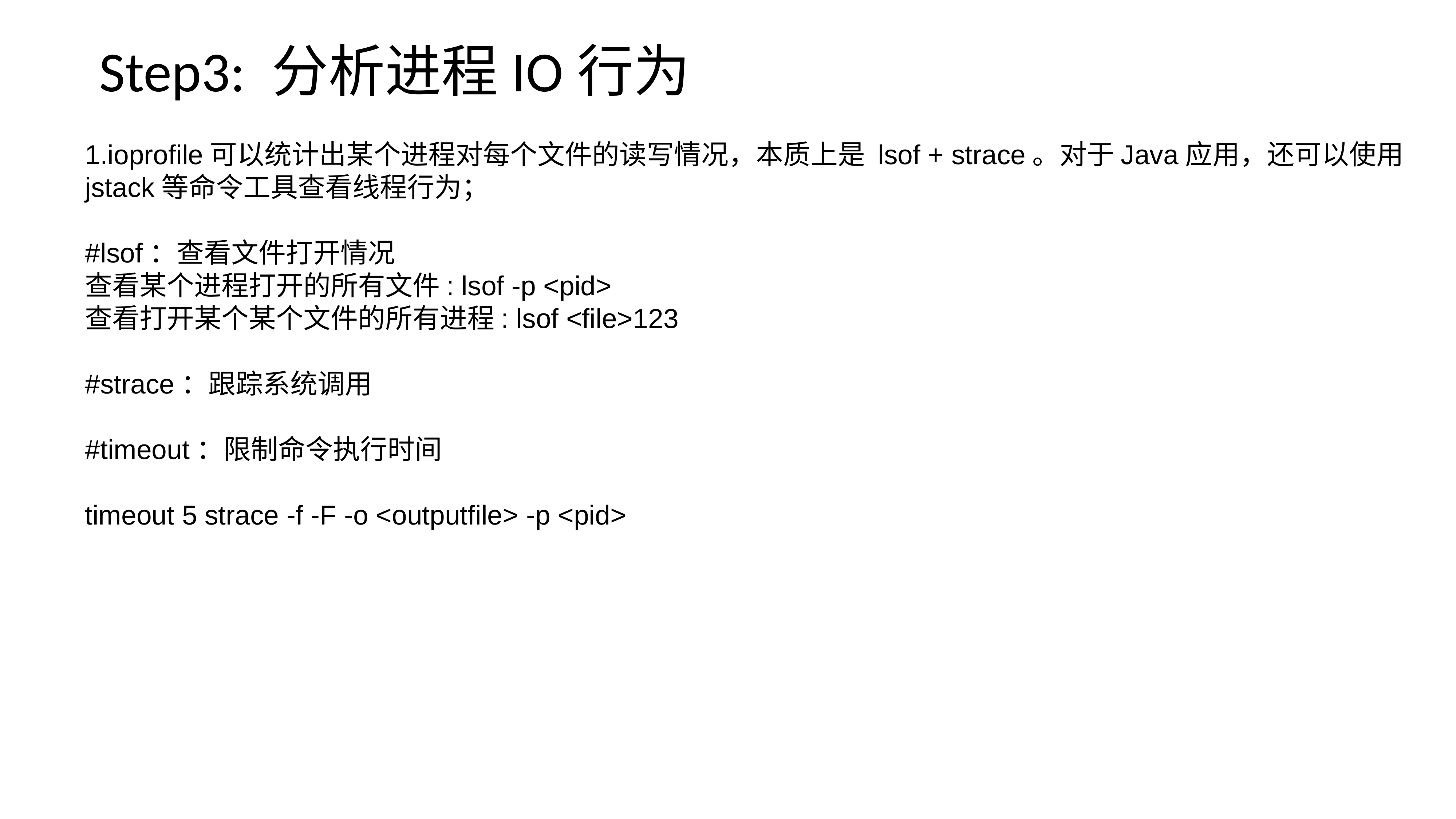

Step3: 分析进程IO行为
ioprofile可以统计出某个进程对每个文件的读写情况，本质上是 lsof + strace。对于Java应用，还可以使用jstack等命令工具查看线程行为；

#lsof：查看文件打开情况
查看某个进程打开的所有文件: lsof -p <pid>
查看打开某个某个文件的所有进程: lsof <file>123

#strace：跟踪系统调用

#timeout：限制命令执行时间

timeout 5 strace -f -F -o <outputfile> -p <pid>